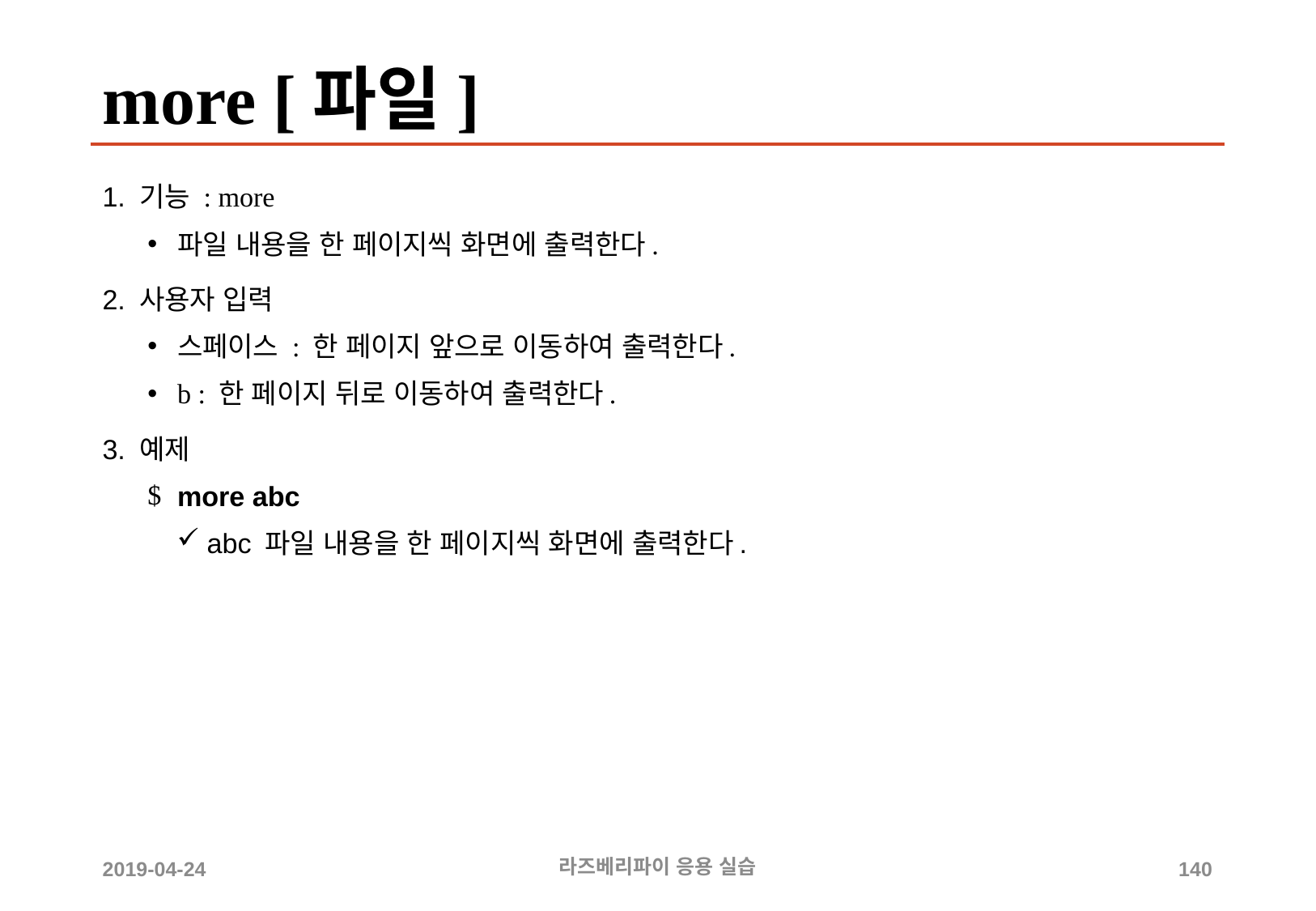

# more [파일]
기능 : more
파일 내용을 한 페이지씩 화면에 출력한다.
사용자 입력
스페이스 : 한 페이지 앞으로 이동하여 출력한다.
b : 한 페이지 뒤로 이동하여 출력한다.
예제
more abc
abc 파일 내용을 한 페이지씩 화면에 출력한다.

2019-04-24
라즈베리파이 응용 실습
140